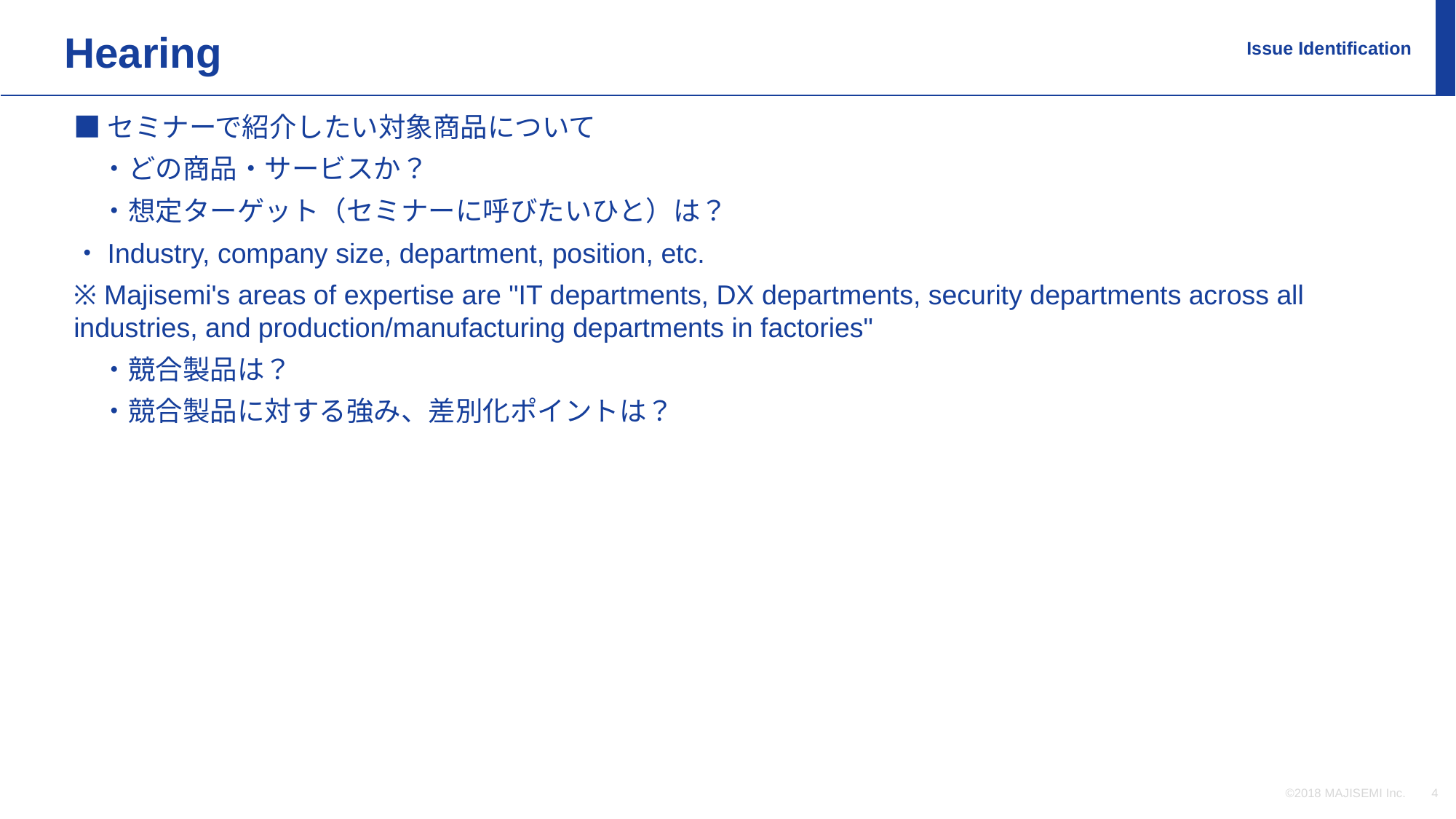

Hearing
Issue Identification
■セミナーで紹介したい対象商品について
　・どの商品・サービスか？
　・想定ターゲット（セミナーに呼びたいひと）は？
・Industry, company size, department, position, etc.
※ Majisemi's areas of expertise are "IT departments, DX departments, security departments across all industries, and production/manufacturing departments in factories"
　・競合製品は？
　・競合製品に対する強み、差別化ポイントは？
©2018 MAJISEMI Inc.
4